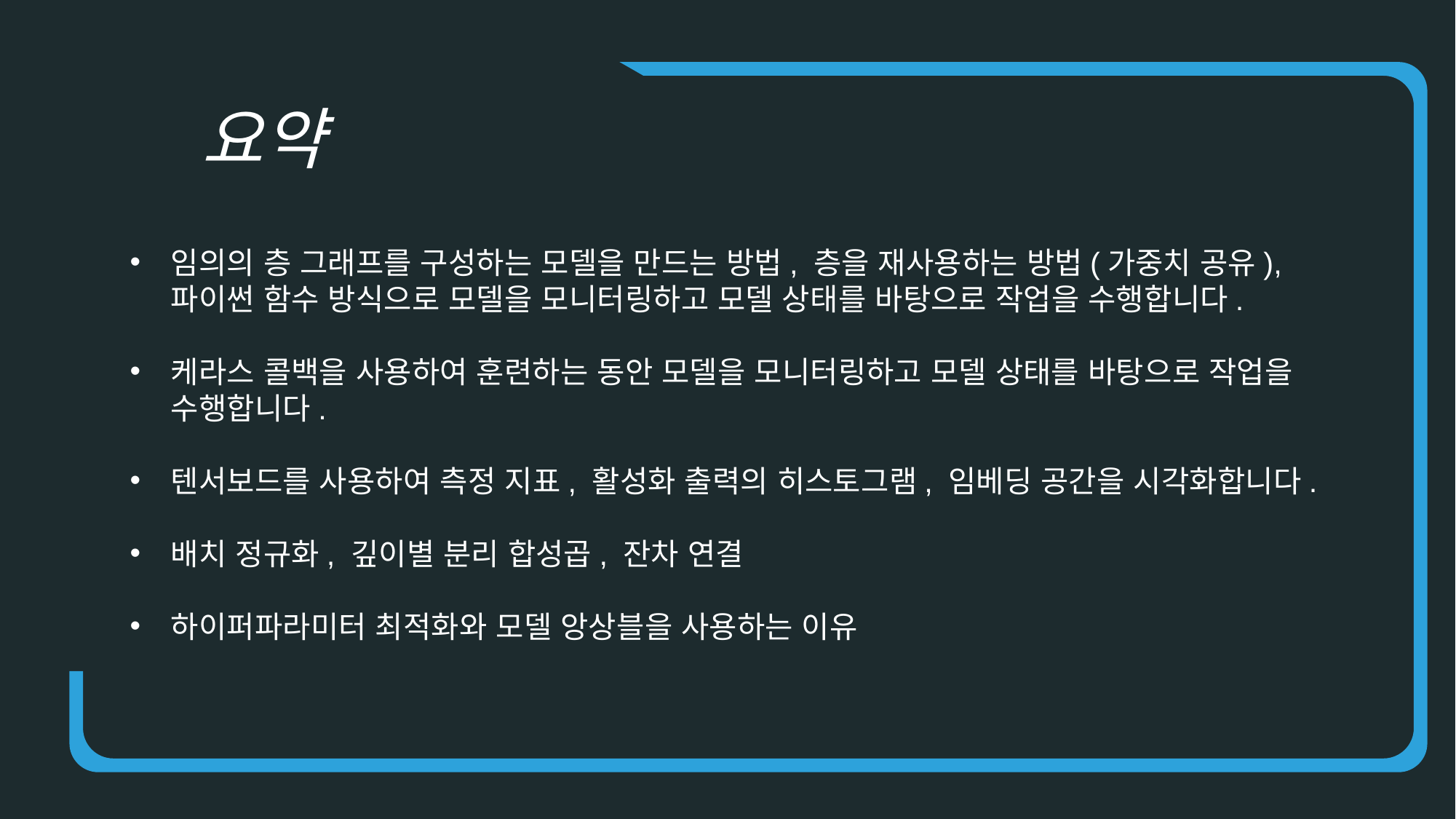

요약

임의의 층 그래프를 구성하는 모델을 만드는 방법, 층을 재사용하는 방법(가중치 공유), 파이썬 함수 방식으로 모델을 모니터링하고 모델 상태를 바탕으로 작업을 수행합니다.

케라스 콜백을 사용하여 훈련하는 동안 모델을 모니터링하고 모델 상태를 바탕으로 작업을 수행합니다.

텐서보드를 사용하여 측정 지표, 활성화 출력의 히스토그램, 임베딩 공간을 시각화합니다.

배치 정규화, 깊이별 분리 합성곱, 잔차 연결

하이퍼파라미터 최적화와 모델 앙상블을 사용하는 이유